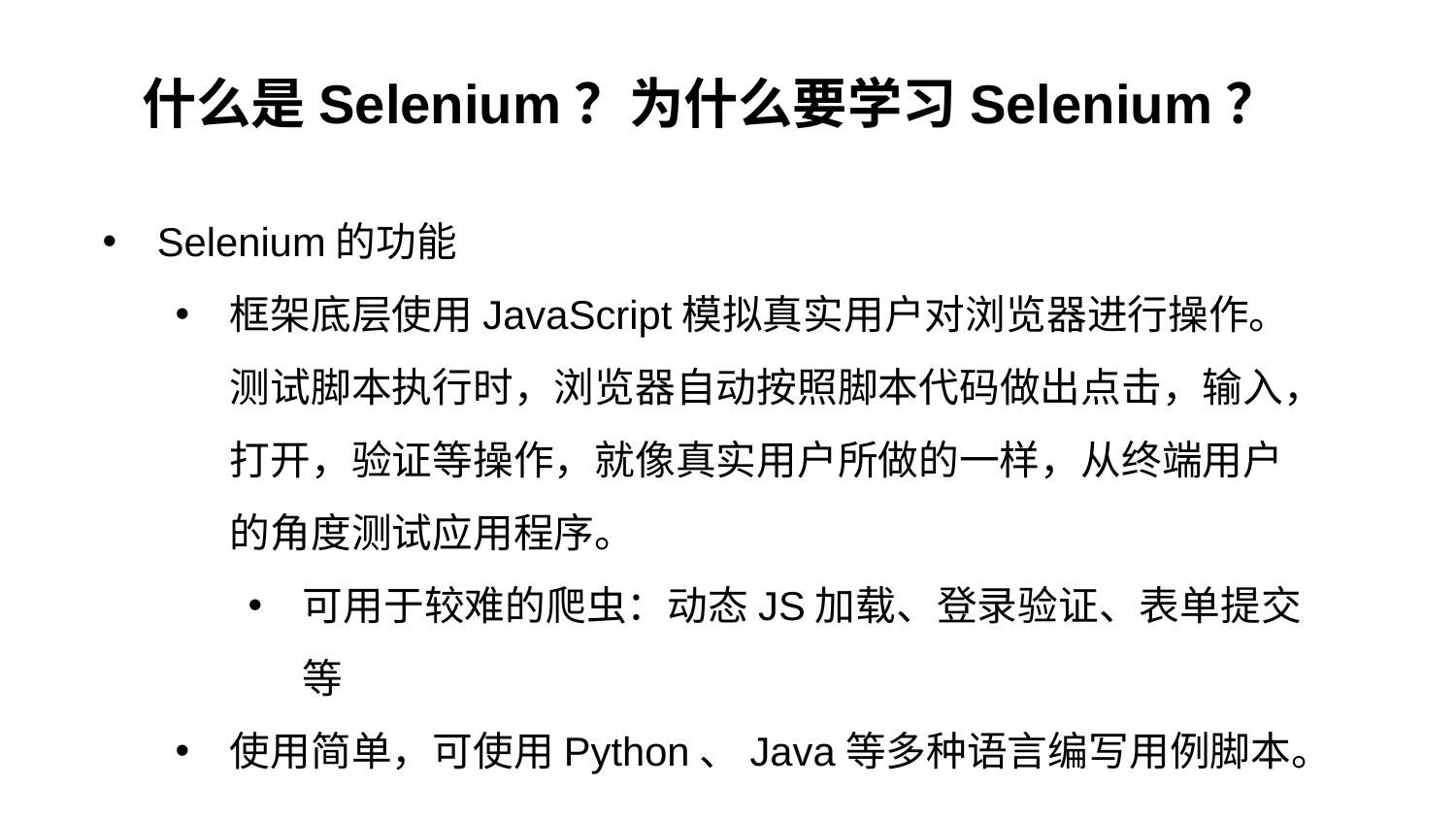

# 什么是Selenium？为什么要学习Selenium？
Selenium的功能
框架底层使用JavaScript模拟真实用户对浏览器进行操作。测试脚本执行时，浏览器自动按照脚本代码做出点击，输入，打开，验证等操作，就像真实用户所做的一样，从终端用户的角度测试应用程序。
可用于较难的爬虫：动态JS加载、登录验证、表单提交等
使用简单，可使用Python、Java等多种语言编写用例脚本。